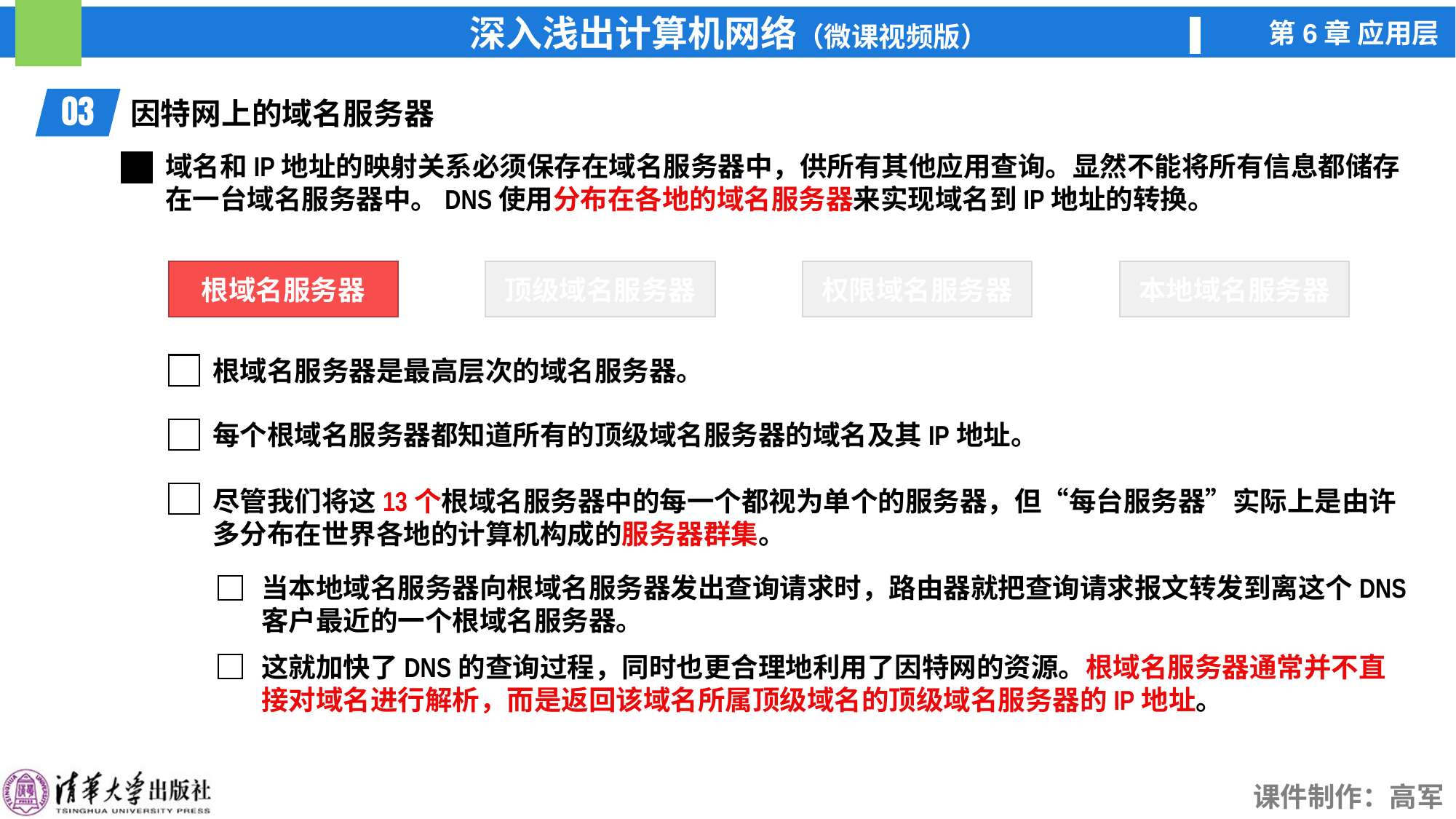

03
因特网上的域名服务器
域名和IP地址的映射关系必须保存在域名服务器中，供所有其他应用查询。显然不能将所有信息都储存在一台域名服务器中。DNS使用分布在各地的域名服务器来实现域名到IP地址的转换。

根域名服务器
顶级域名服务器
权限域名服务器
本地域名服务器
根域名服务器是最高层次的域名服务器。

每个根域名服务器都知道所有的顶级域名服务器的域名及其IP地址。

尽管我们将这13个根域名服务器中的每一个都视为单个的服务器，但“每台服务器”实际上是由许多分布在世界各地的计算机构成的服务器群集。

当本地域名服务器向根域名服务器发出查询请求时，路由器就把查询请求报文转发到离这个DNS客户最近的一个根域名服务器。

这就加快了DNS的查询过程，同时也更合理地利用了因特网的资源。根域名服务器通常并不直接对域名进行解析，而是返回该域名所属顶级域名的顶级域名服务器的IP地址。